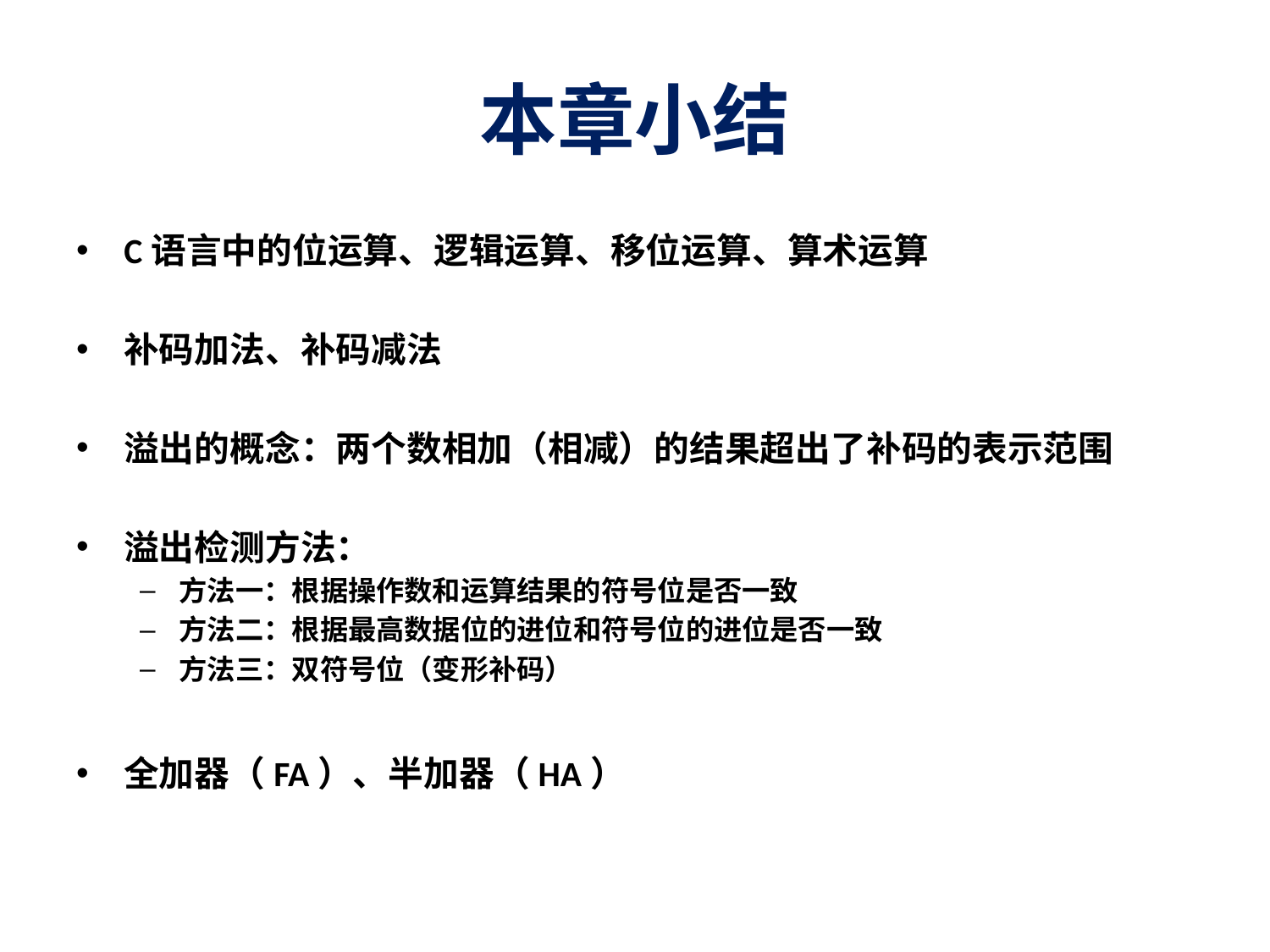

# 本章小结
C语言中的位运算、逻辑运算、移位运算、算术运算

补码加法、补码减法

溢出的概念：两个数相加（相减）的结果超出了补码的表示范围

溢出检测方法：
方法一：根据操作数和运算结果的符号位是否一致
方法二：根据最高数据位的进位和符号位的进位是否一致
方法三：双符号位（变形补码）

全加器（FA）、半加器（HA）